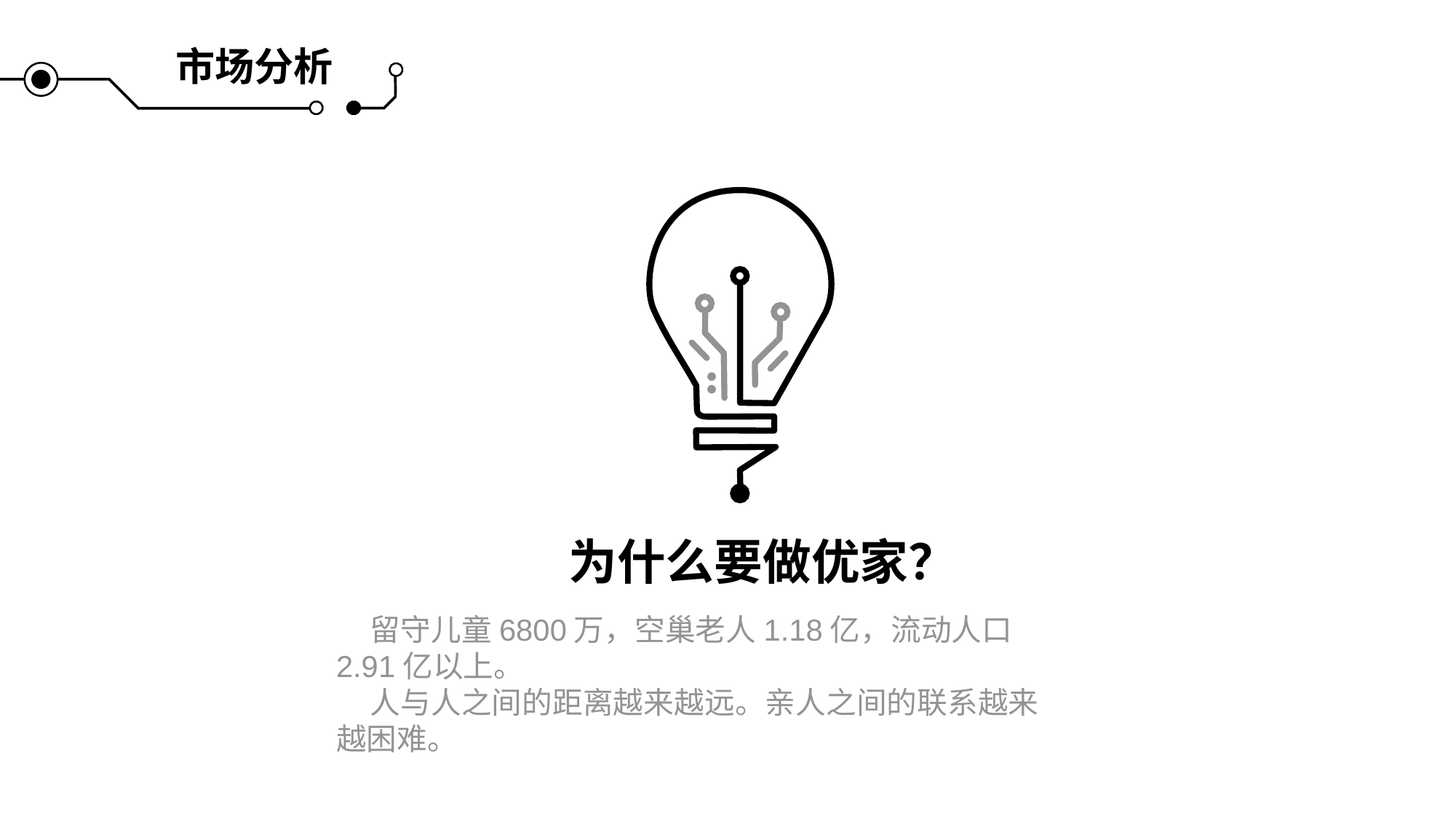

市场分析

为什么要做优家？
    留守儿童6800万，空巢老人1.18亿，流动人口2.91亿以上。
    人与人之间的距离越来越远。亲人之间的联系越来越困难。